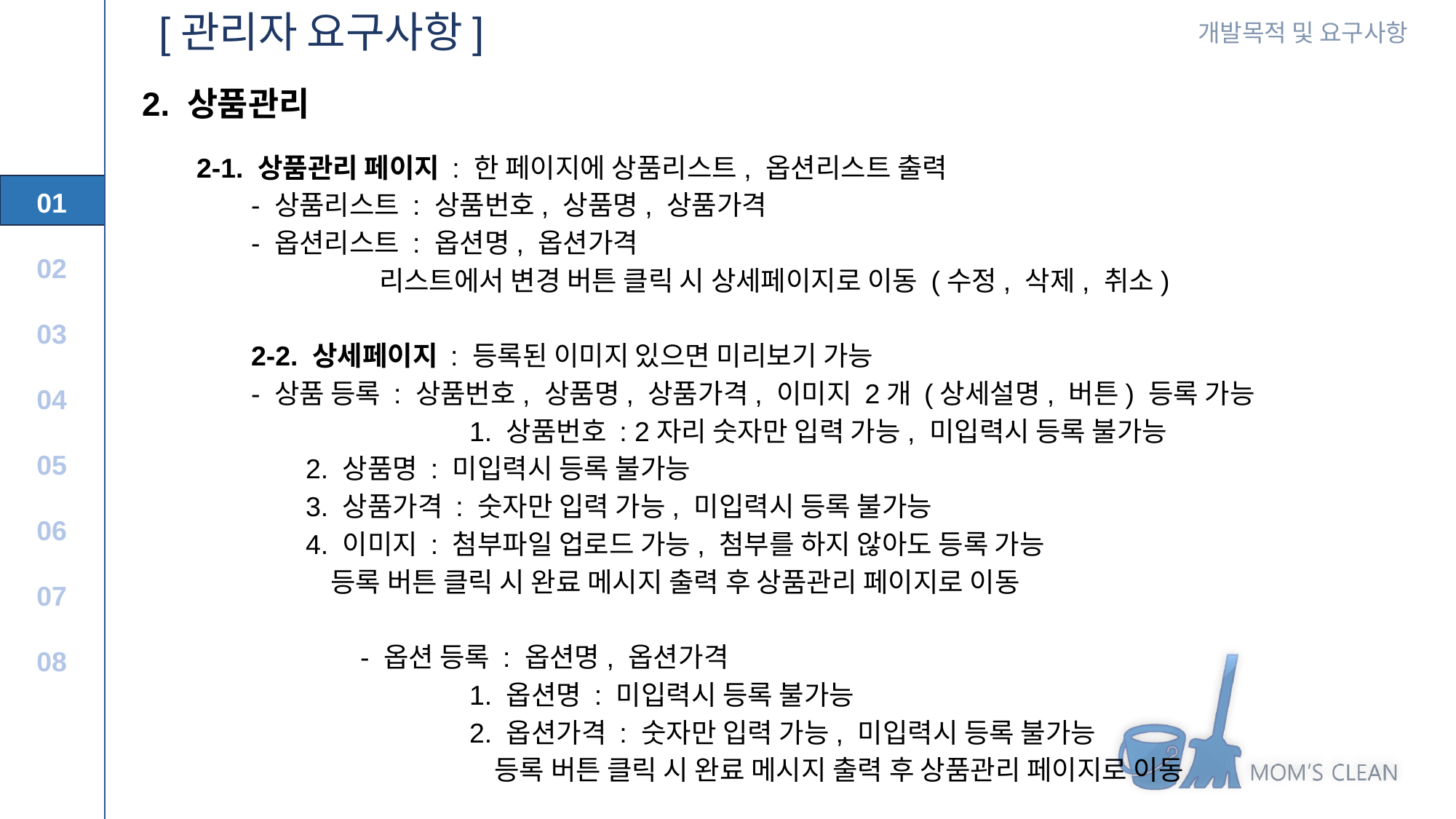

[관리자 요구사항]

2. 상품관리

2-1. 상품관리 페이지 : 한 페이지에 상품리스트, 옵션리스트 출력
- 상품리스트 : 상품번호, 상품명, 상품가격
- 옵션리스트 : 옵션명, 옵션가격
		  리스트에서 변경 버튼 클릭 시 상세페이지로 이동 (수정, 삭제, 취소)

	2-2. 상세페이지 : 등록된 이미지 있으면 미리보기 가능
	- 상품 등록 : 상품번호, 상품명, 상품가격, 이미지 2개 (상세설명, 버튼) 등록 가능
			1. 상품번호 : 2자리 숫자만 입력 가능, 미입력시 등록 불가능
2. 상품명 : 미입력시 등록 불가능
3. 상품가격 : 숫자만 입력 가능, 미입력시 등록 불가능
4. 이미지 : 첨부파일 업로드 가능, 첨부를 하지 않아도 등록 가능
   등록 버튼 클릭 시 완료 메시지 출력 후 상품관리 페이지로 이동

		- 옵션 등록 : 옵션명, 옵션가격
			1. 옵션명 : 미입력시 등록 불가능
			2. 옵션가격 : 숫자만 입력 가능, 미입력시 등록 불가능
			   등록 버튼 클릭 시 완료 메시지 출력 후 상품관리 페이지로 이동